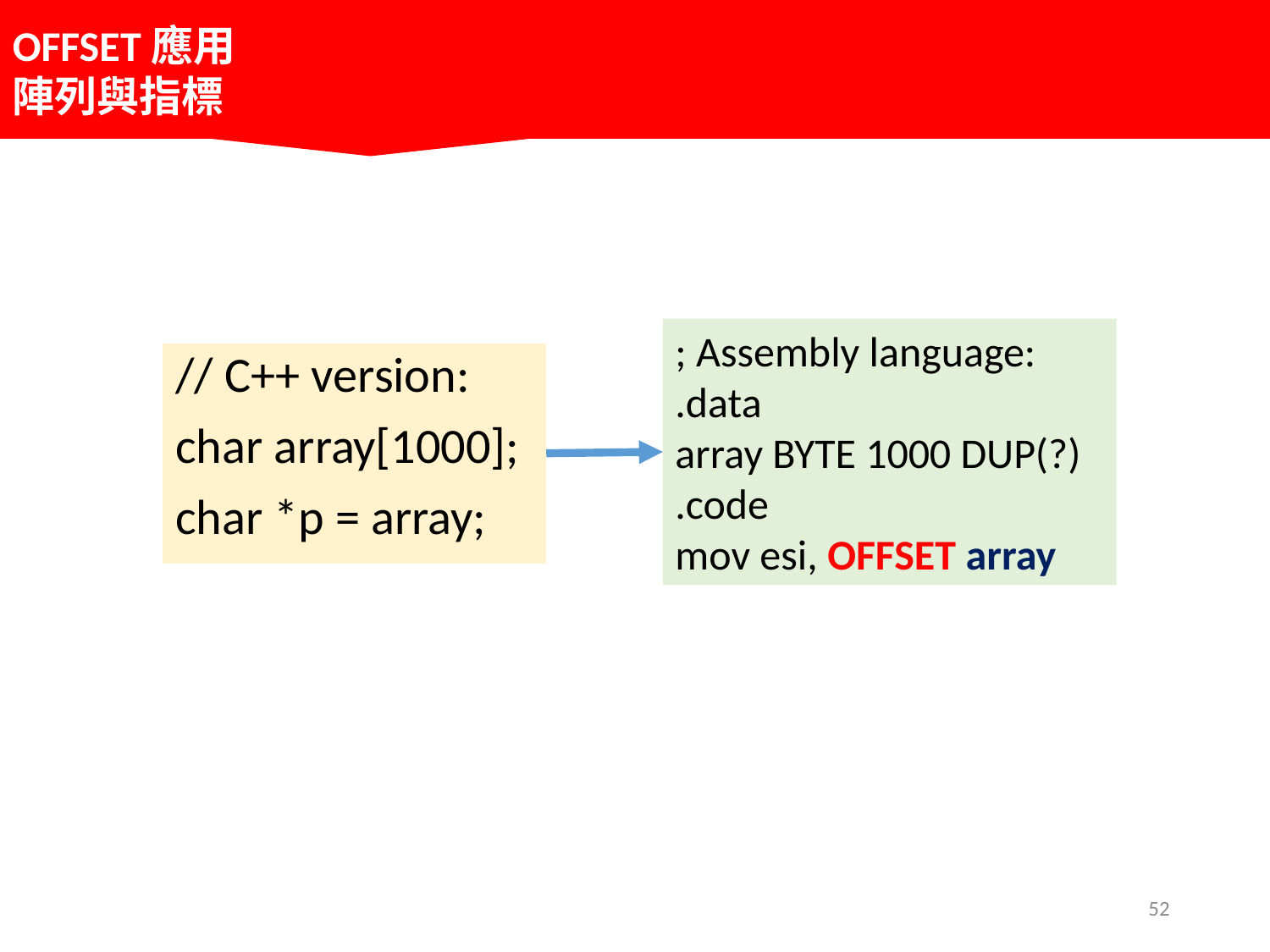

OFFSET應用
陣列與指標
; Assembly language:
.data
array BYTE 1000 DUP(?)
.code
mov esi, OFFSET array
// C++ version:
char array[1000];
char *p = array;
52